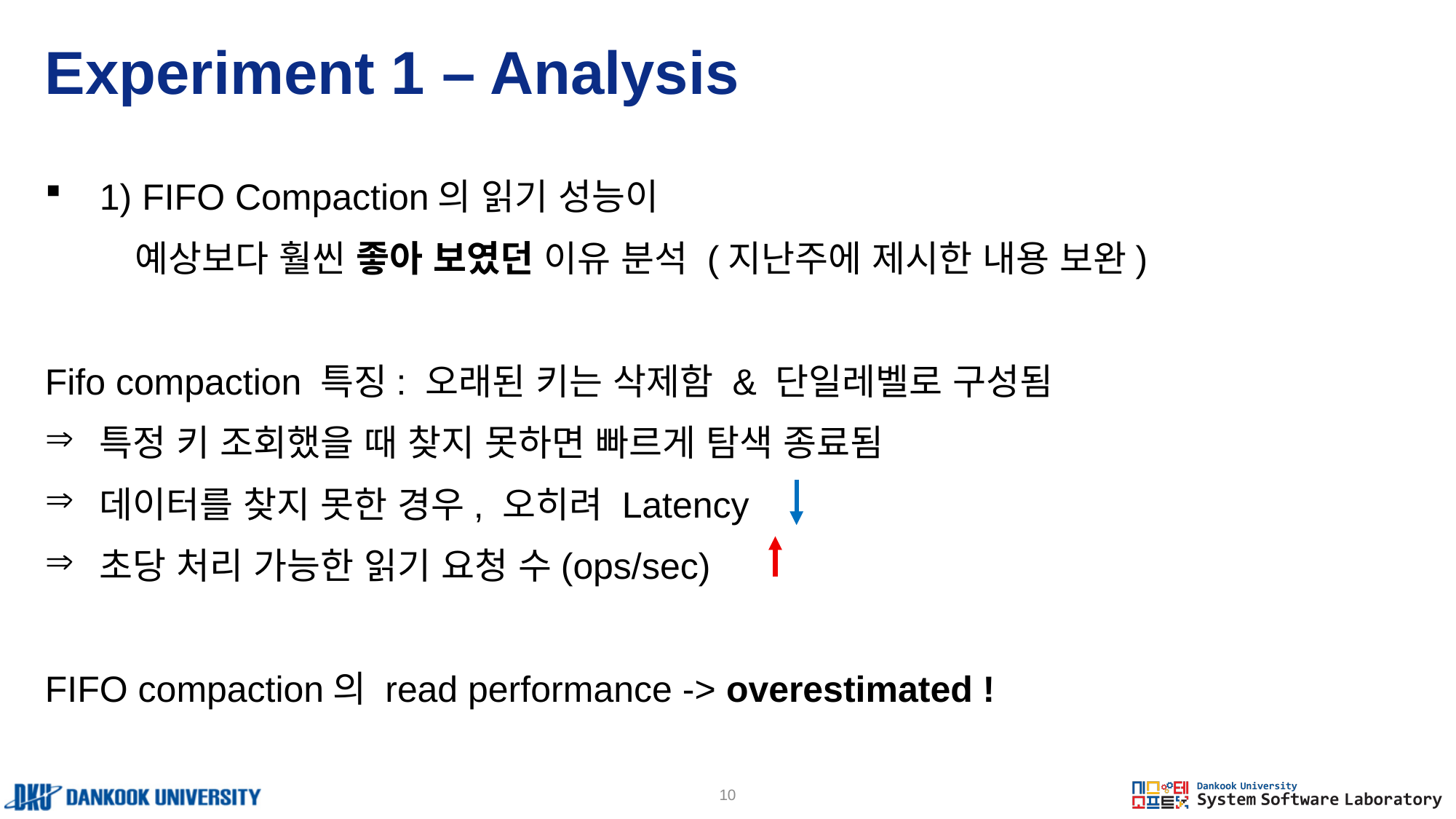

# Experiment 1 – Analysis
1) FIFO Compaction의 읽기 성능이
        예상보다 훨씬 좋아 보였던 이유 분석 (지난주에 제시한 내용 보완)

Fifo compaction 특징: 오래된 키는 삭제함 & 단일레벨로 구성됨
특정 키 조회했을 때 찾지 못하면 빠르게 탐색 종료됨
데이터를 찾지 못한 경우, 오히려 Latency
초당 처리 가능한 읽기 요청 수(ops/sec)

FIFO compaction의 read performance -> overestimated !

10